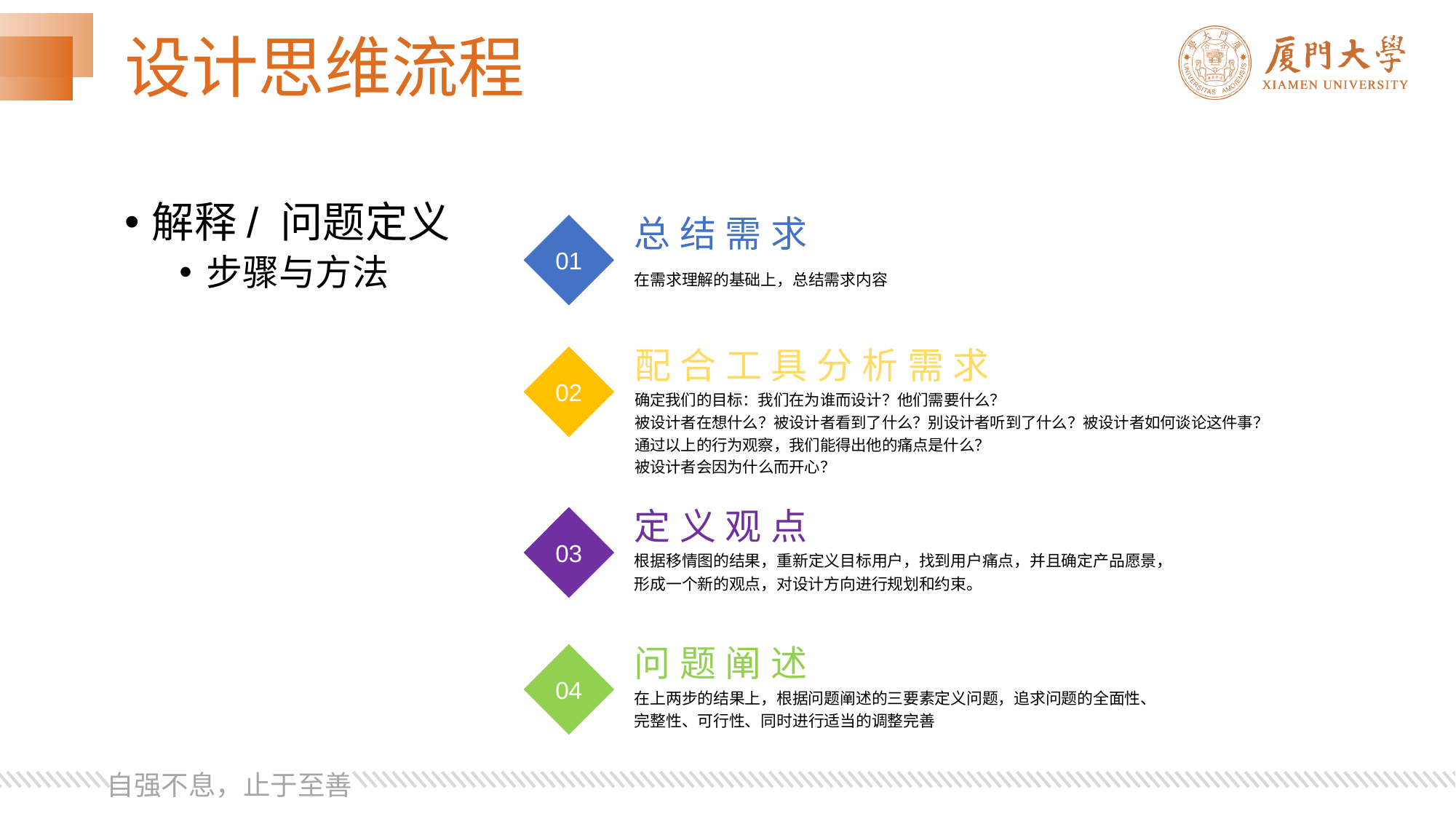

# 设计思维流程
解释/ 问题定义
步骤与方法

总结需求
在需求理解的基础上，总结需求内容
01
配合工具分析需求
确定我们的目标：我们在为谁而设计？他们需要什么？
被设计者在想什么？被设计者看到了什么？别设计者听到了什么？被设计者如何谈论这件事？
通过以上的行为观察，我们能得出他的痛点是什么？
被设计者会因为什么而开心？
02
定义观点
根据移情图的结果，重新定义目标用户，找到用户痛点，并且确定产品愿景，形成一个新的观点，对设计方向进行规划和约束。
03
问题阐述
在上两步的结果上，根据问题阐述的三要素定义问题，追求问题的全面性、完整性、可行性、同时进行适当的调整完善
04